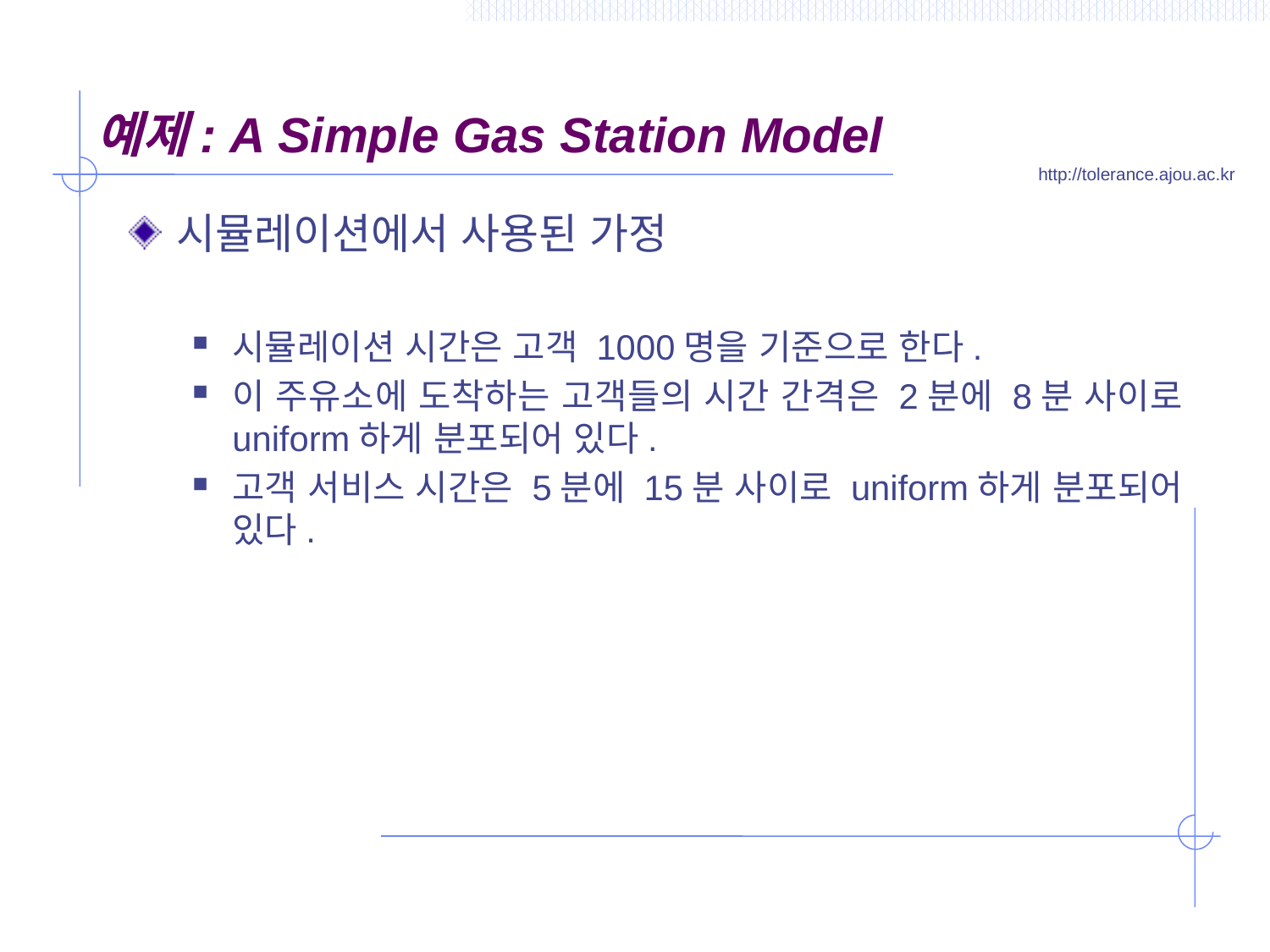

# 예제: A Simple Gas Station Model
시뮬레이션에서 사용된 가정

시뮬레이션 시간은 고객 1000명을 기준으로 한다.
이 주유소에 도착하는 고객들의 시간 간격은 2분에 8분 사이로 uniform하게 분포되어 있다.
고객 서비스 시간은 5분에 15분 사이로 uniform하게 분포되어 있다.